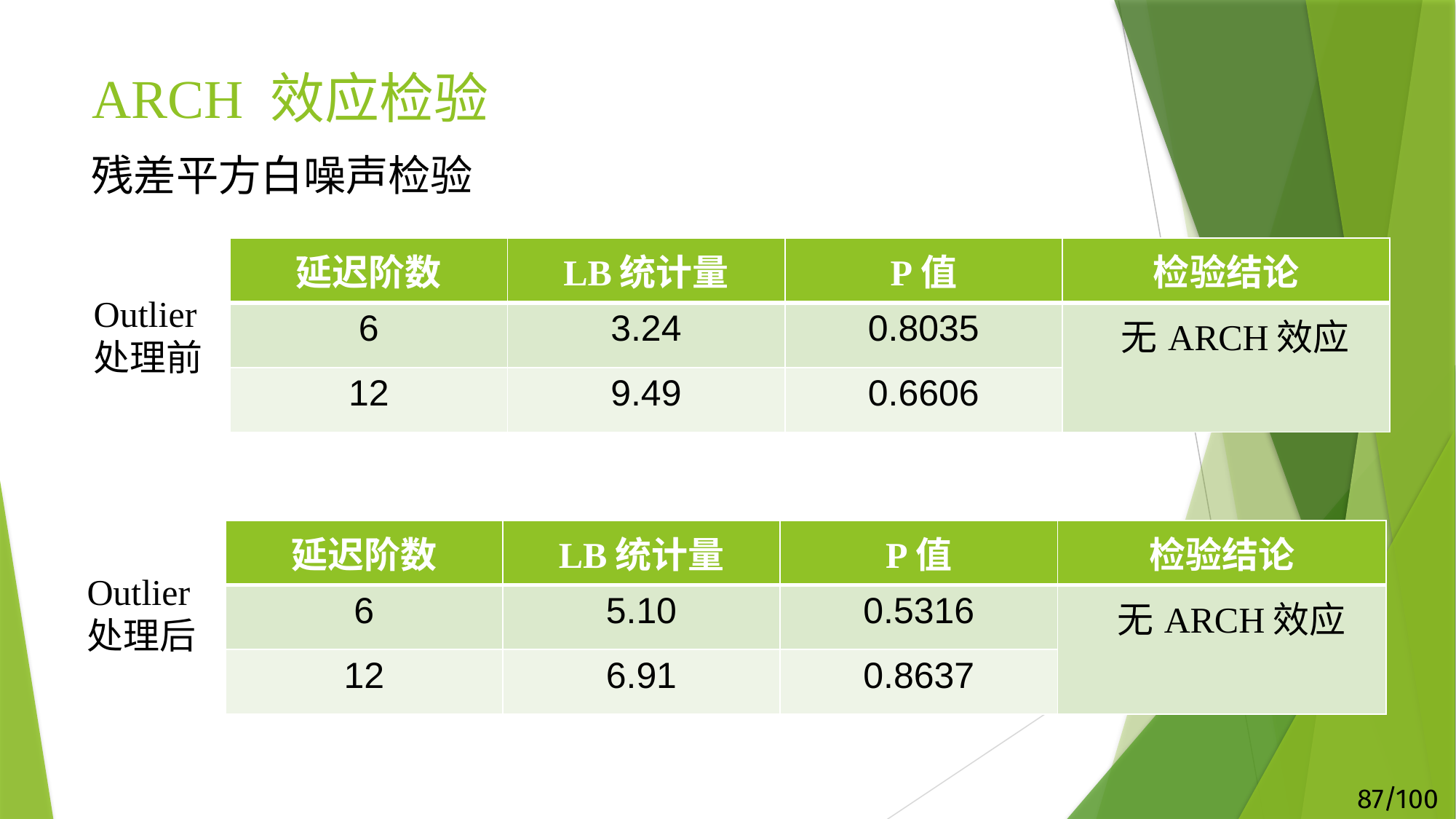

# ARCH 效应检验
残差平方白噪声检验
| 延迟阶数 | LB统计量 | P值 | 检验结论 |
| --- | --- | --- | --- |
| 6 | 3.24 | 0.8035 | 无ARCH效应 |
| 12 | 9.49 | 0.6606 |  |
Outlier
处理前
| 延迟阶数 | LB统计量 | P值 | 检验结论 |
| --- | --- | --- | --- |
| 6 | 5.10 | 0.5316 | 无ARCH效应 |
| 12 | 6.91 | 0.8637 |  |
Outlier
处理后
87/100